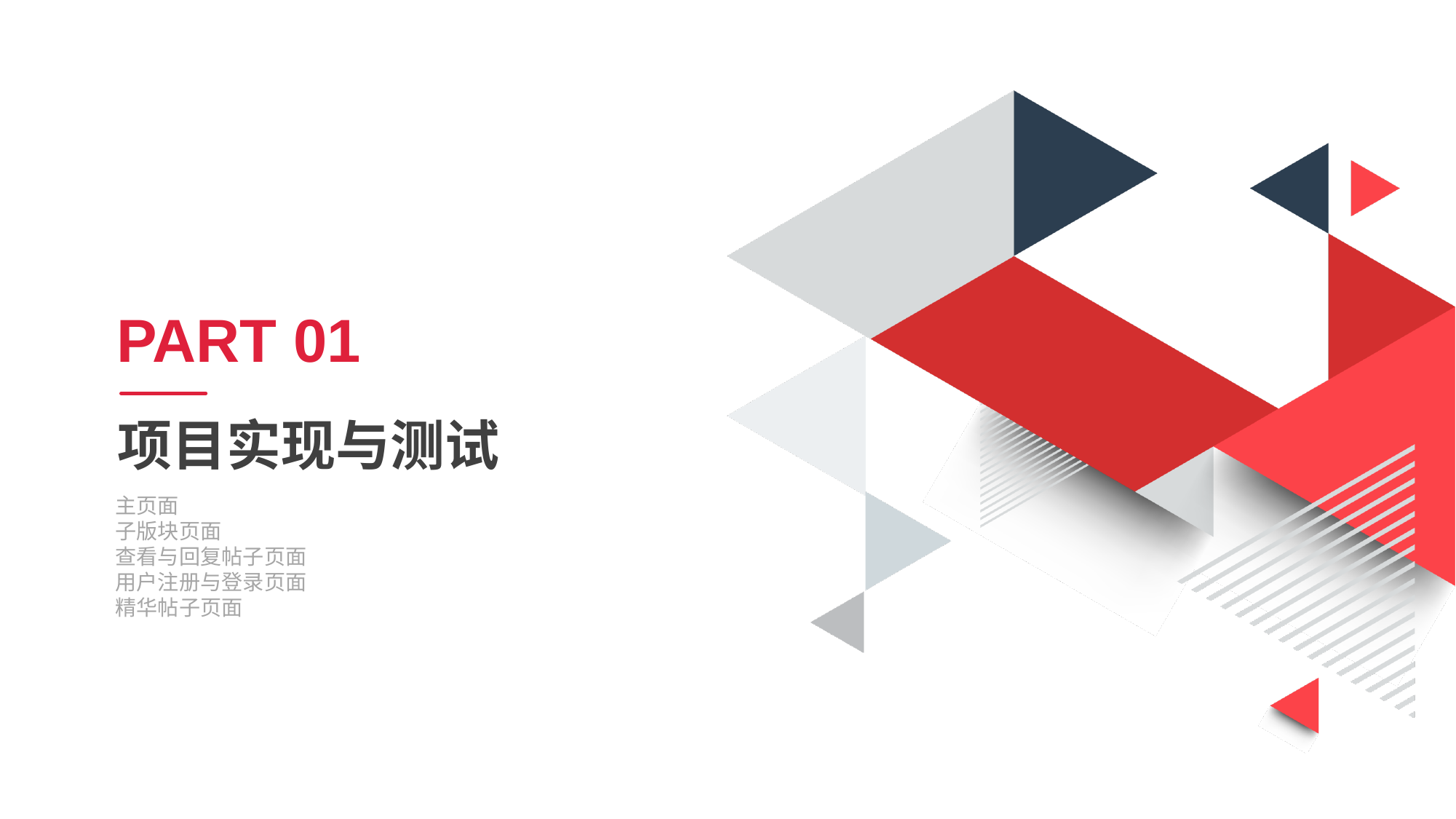

PART 01
项目实现与测试
主页面
子版块页面
查看与回复帖子页面
用户注册与登录页面
精华帖子页面